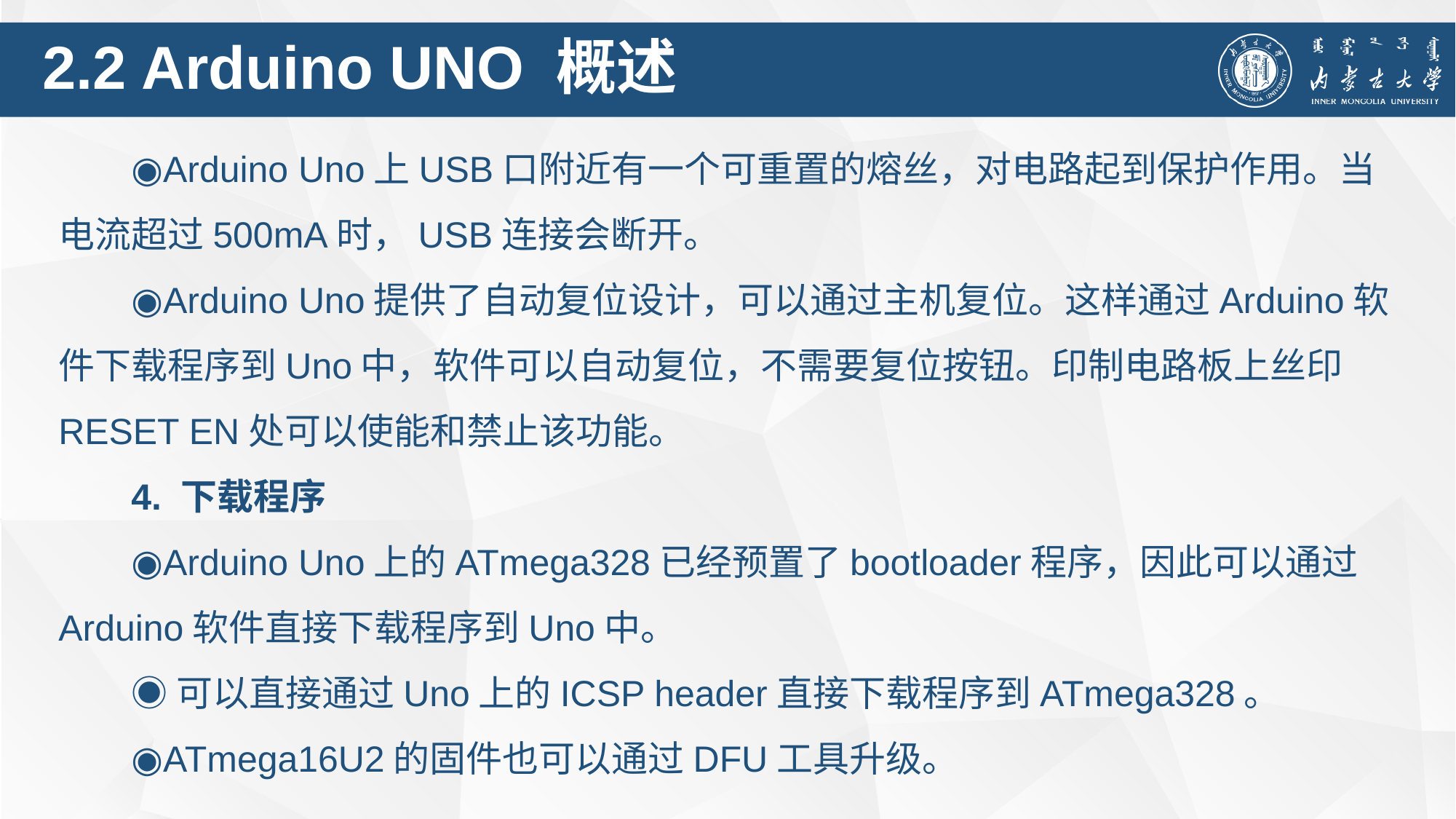

2.2 Arduino UNO 概述

◉Arduino Uno上USB口附近有一个可重置的熔丝，对电路起到保护作用。当电流超过500mA时，USB连接会断开。
◉Arduino Uno提供了自动复位设计，可以通过主机复位。这样通过Arduino软件下载程序到Uno中，软件可以自动复位，不需要复位按钮。印制电路板上丝印RESET EN处可以使能和禁止该功能。
4. 下载程序
◉Arduino Uno上的ATmega328已经预置了bootloader程序，因此可以通过Arduino软件直接下载程序到Uno中。
◉可以直接通过Uno上的ICSP header直接下载程序到ATmega328。
◉ATmega16U2的固件也可以通过DFU工具升级。